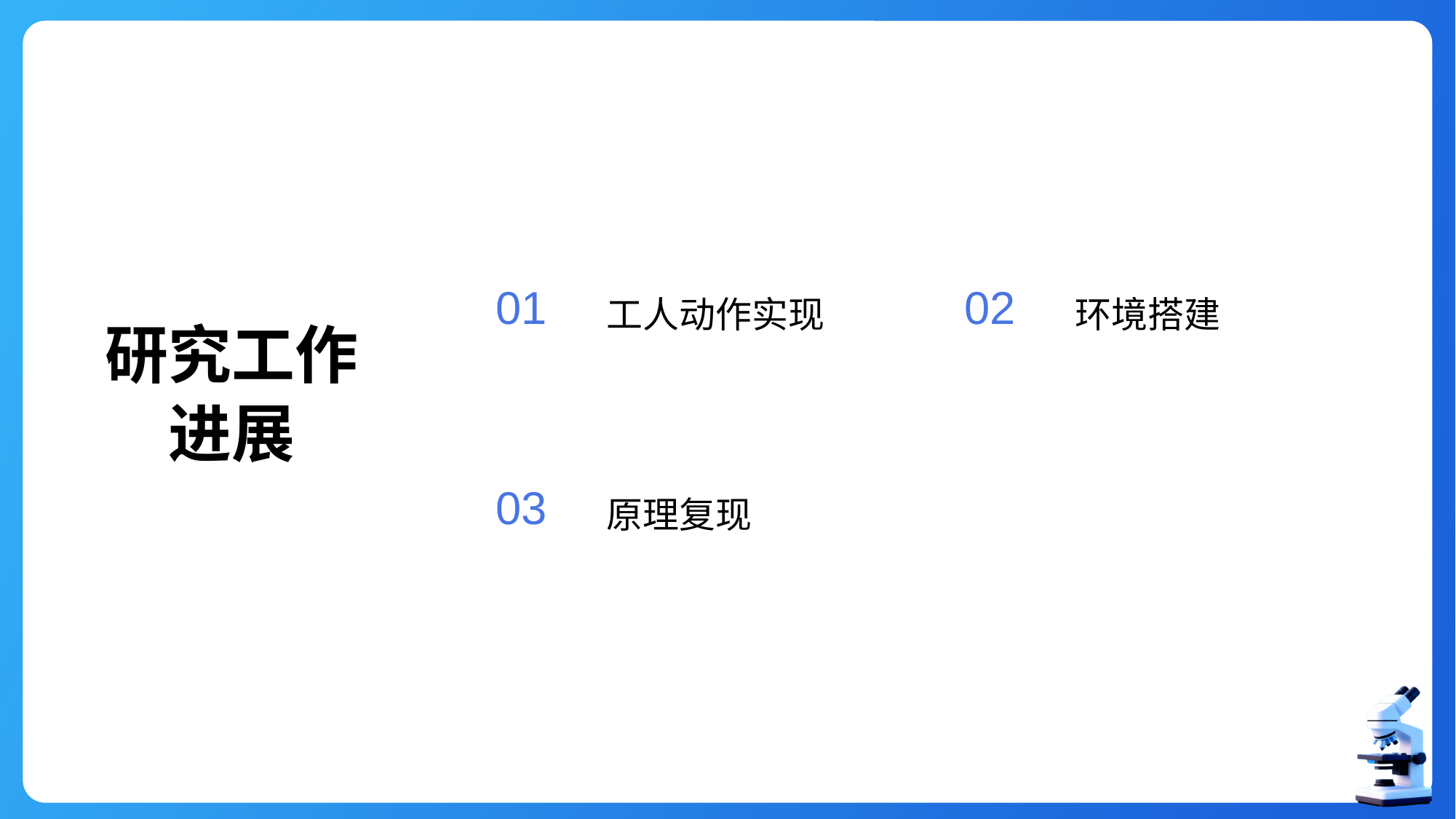

工人动作实现
环境搭建

01
02
研究工作进展
原理复现

03